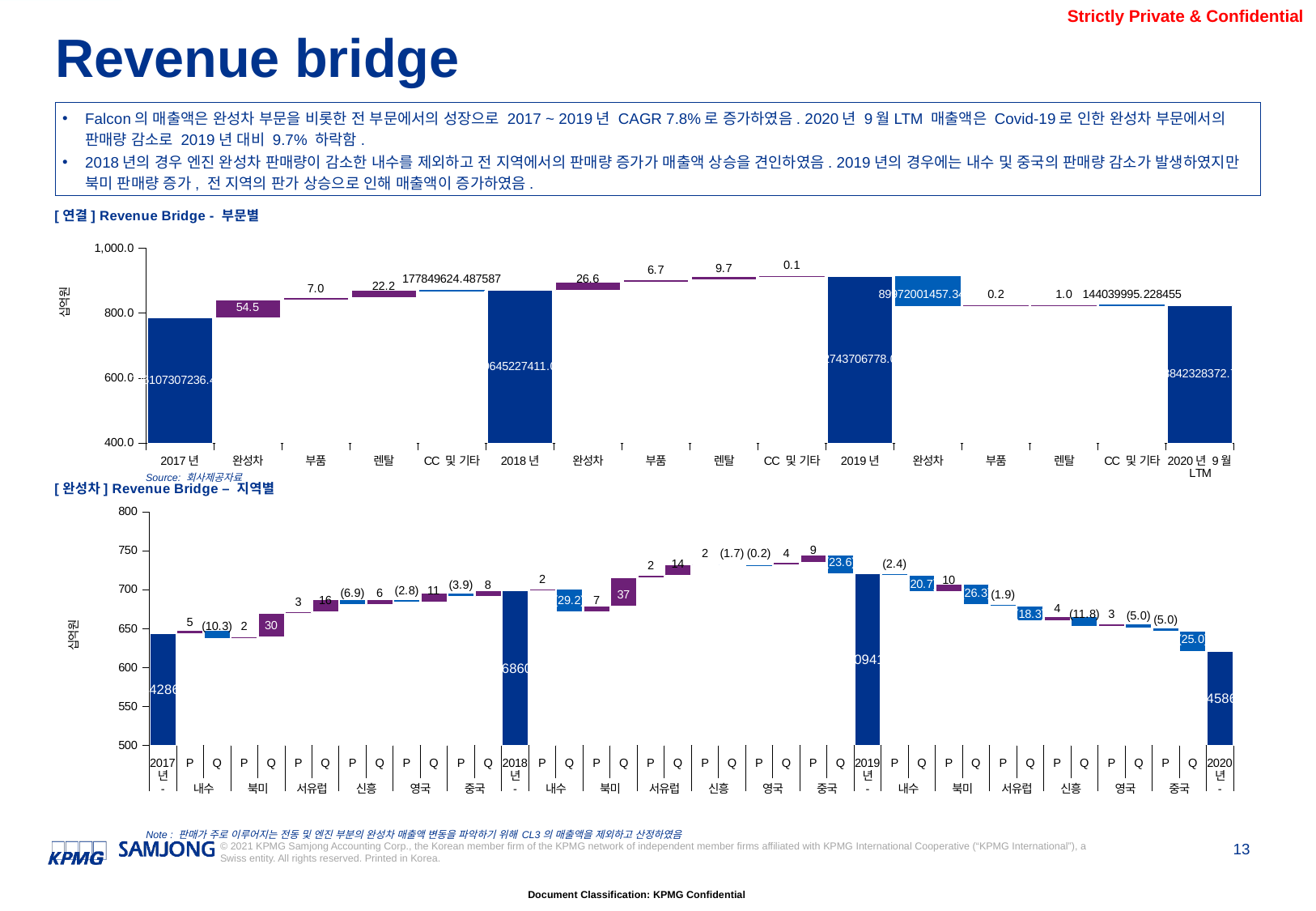

Revenue bridge
Falcon의 매출액은 완성차 부문을 비롯한 전 부문에서의 성장으로 2017 ~ 2019년 CAGR 7.8%로 증가하였음. 2020년 9월LTM 매출액은 Covid-19로 인한 완성차 부문에서의 판매량 감소로 2019년 대비 9.7% 하락함.
2018년의 경우 엔진 완성차 판매량이 감소한 내수를 제외하고 전 지역에서의 판매량 증가가 매출액 상승을 견인하였음. 2019년의 경우에는 내수 및 중국의 판매량 감소가 발생하였지만 북미 판매량 증가, 전 지역의 판가 상승으로 인해 매출액이 증가하였음.

[unsupported chart]

### Chart: [완성차] Revenue Bridge – 지역별

| Category |  |  |  |  |
|---|---|---|---|---|
| 2017년 | 643586428614.7972 | None | None | None |
| P | None | 643586428614.7972 | 4554029188.562383 | None |
| Q | None | 637841643695.8372 | None | 10298814107.522411 |
| P | None | 637841643695.8372 | 1878682428.9732316 | None |
| Q | None | 639720326124.8104 | 29830265525.07273 | None |
| P | None | 669550591649.8832 | 2526129032.655407 | None |
| Q | None | 672076720682.5386 | 15561608718.717218 | None |
| P | None | 680700425961.2365 | None | 6937903440.019244 |
| Q | None | 680700425961.2365 | 6414778225.991751 | None |
| P | None | 684307478073.6001 | None | 2807726113.628048 |
| Q | None | 684307478073.6001 | 10955810598.11 | None |
| P | None | 691331247558.7496 | None | 3932041112.9604897 |
| Q | None | 691331247558.7496 | 7540438513.281041 | None |
| 2018년 | 698871686072.0308 | None | None | None |
| P | None | 698871686072.0306 | 1680862910.1512504 | None |
| Q | None | 671393593194.3068 | None | 29158955787.87513 |
| P | None | 671393593194.3068 | 7491313893.29 | None |
| Q | None | 678884907087.5968 | 37048954512.29226 | None |
| P | None | 715933861599.889 | 2253432979.6743064 | None |
| Q | None | 718187294579.5634 | 13598300470.90343 | None |
| P | None | 731785595050.4668 | 1782928097.2123034 | None |
| Q | None | 731849531969.73 | None | 1718991177.9490492 |
| P | None | 731652940703.7576 | None | 196591265.97242382 |
| Q | None | 731652940703.7576 | 3868538754.2248707 | None |
| P | None | 735521479457.9824 | 8740998901.903545 | None |
| Q | None | 720691094116.7134 | None | 23571384243.172596 |
| 2019년 | 720691094116.7136 | None | None | None |
| P | None | 718306558858.0956 | None | 2384535258.6177645 |
| Q | None | 697654207894.1691 | None | 20652350963.92656 |
| P | None | 697654207894.1691 | 9819158648.20188 | None |
| Q | None | 681167181325.9248 | None | 26306185216.446144 |
| P | None | 679264447730.7997 | None | 1902733595.125065 |
| Q | None | 660968316228.7817 | None | 18296131502.01792 |
| P | None | 660968316228.7817 | 4449776219.831219 | None |
| Q | None | 653582318799.5513 | None | 11835773649.061693 |
| P | None | 653582318799.5513 | 2915326825.5705853 | None |
| Q | None | 651525788099.2618 | None | 4971857525.860004 |
| P | None | 646488302807.8925 | None | 5037485291.369371 |
| Q | None | 621472458631.4757 | None | 25015844176.4168 |
| 2020년 | 621472458631.4761 | None | None | None |
Source: 회사제공자료
Note : 판매가 주로 이루어지는 전동 및 엔진 부분의 완성차 매출액 변동을 파악하기 위해 CL3의 매출액을 제외하고 산정하였음